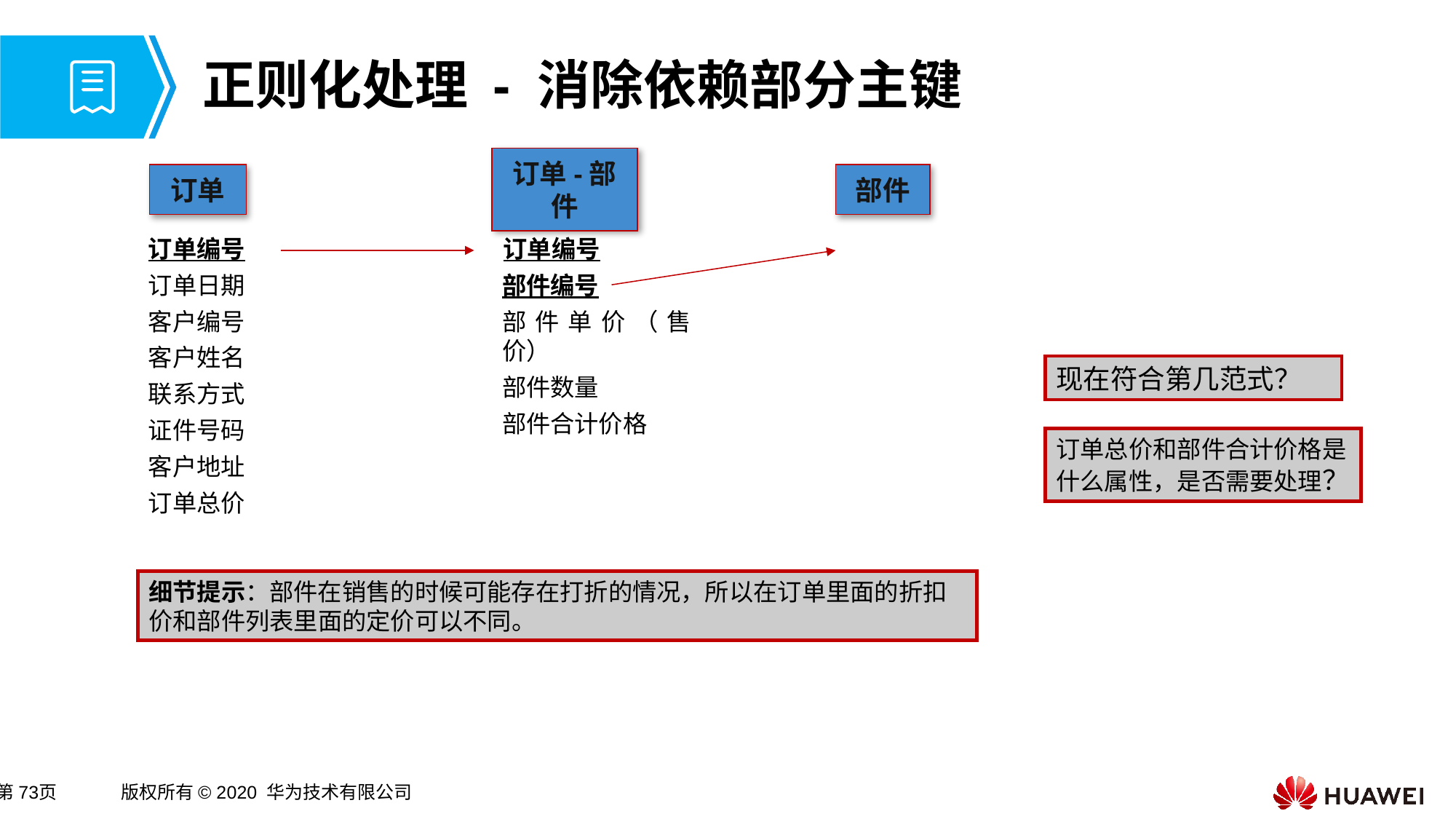

# 正则化处理 - 消除依赖部分主键
订单
订单-部件
部件
订单编号
订单日期
客户编号
客户姓名
联系方式
证件号码
客户地址
订单总价
订单编号
部件编号
部件单价（售价）
部件数量
部件合计价格
部件编号
部件说明
部件单价（定价）
部件编号
部件说明
部件单价
部件数量
部件合计价格
现在符合第几范式？
订单总价和部件合计价格是什么属性，是否需要处理？
细节提示：部件在销售的时候可能存在打折的情况，所以在订单里面的折扣价和部件列表里面的定价可以不同。